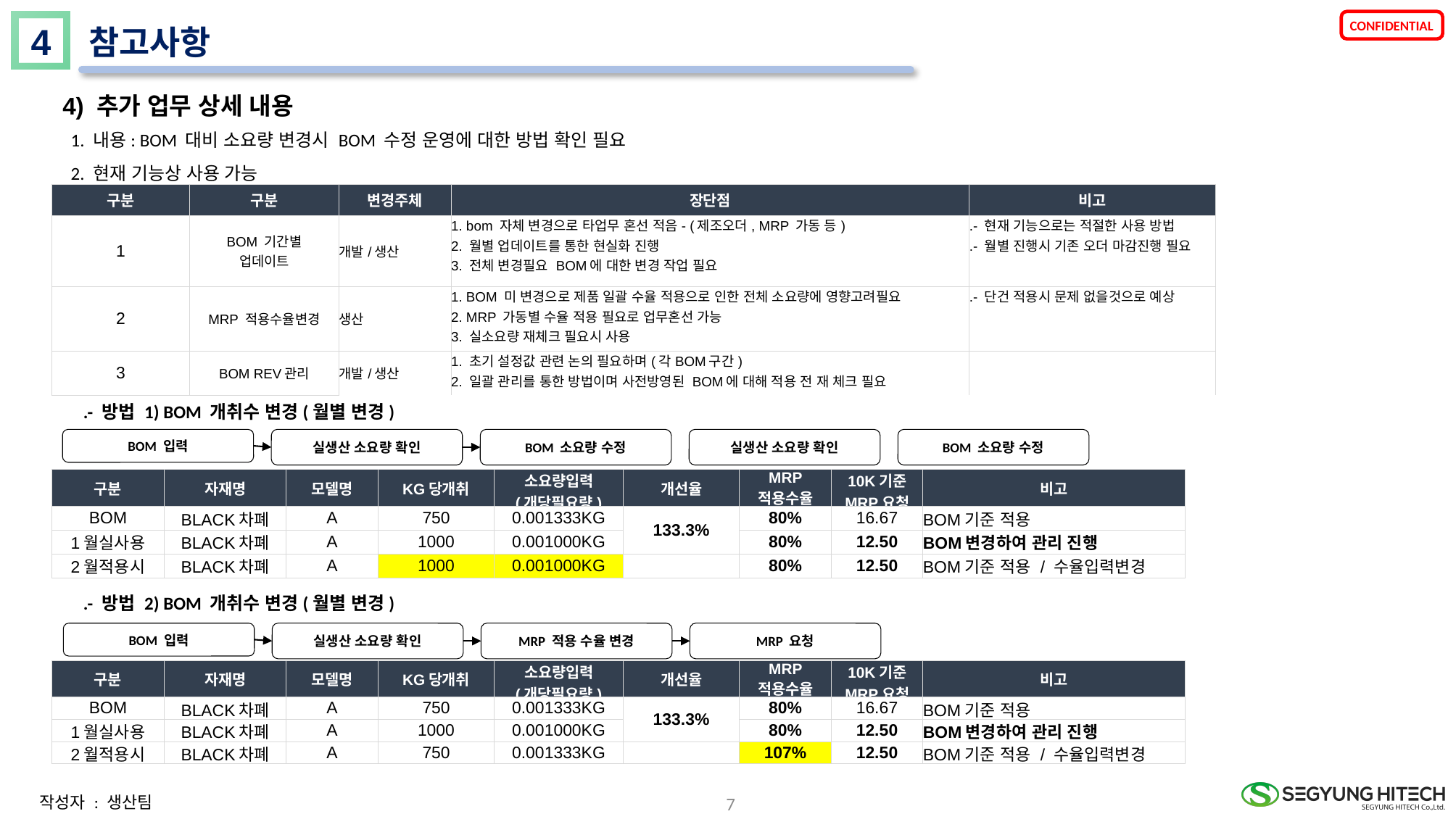

4
참고사항
4) 추가 업무 상세 내용
    1. 내용: BOM 대비 소요량 변경시 BOM 수정 운영에 대한 방법 확인 필요
    2. 현재 기능상 사용 가능
| 구분 | 구분 | 변경주체 | 장단점 | 비고 |
| --- | --- | --- | --- | --- |
| 1 | BOM 기간별 업데이트 | 개발/생산 | 1. bom 자체 변경으로 타업무 혼선 적음- (제조오더, MRP 가동 등) 2. 월별 업데이트를 통한 현실화 진행 3. 전체 변경필요 BOM에 대한 변경 작업 필요 | .- 현재 기능으로는 적절한 사용 방법 .- 월별 진행시 기존 오더 마감진행 필요 |
| 2 | MRP 적용수율변경 | 생산 | 1. BOM 미 변경으로 제품 일괄 수율 적용으로 인한 전체 소요량에 영향고려필요 2. MRP 가동별 수율 적용 필요로 업무혼선 가능 3. 실소요량 재체크 필요시 사용 | .- 단건 적용시 문제 없을것으로 예상 |
| 3 | BOM REV관리 | 개발/생산 | 1. 초기 설정값 관련 논의 필요하며(각BOM구간) 2. 일괄 관리를 통한 방법이며 사전방영된 BOM에 대해 적용 전 재 체크 필요 |  |
       .- 방법 1) BOM 개취수 변경(월별 변경)
BOM 입력
실생산 소요량 확인
BOM 소요량 수정
실생산 소요량 확인
BOM 소요량 수정
| 구분 | 자재명 | 모델명 | KG당개취 | 소요량입력 (개당필요량) | 개선율 | MRP 적용수율 | 10K기준 MRP요청 | 비고 |
| --- | --- | --- | --- | --- | --- | --- | --- | --- |
| BOM | BLACK차폐 | A | 750 | 0.001333KG | 133.3% | 80% | 16.67 | BOM기준 적용 |
| 1월실사용 | BLACK차폐 | A | 1000 | 0.001000KG |  | 80% | 12.50 | BOM변경하여 관리 진행 |
| 2월적용시 | BLACK차폐 | A | 1000 | 0.001000KG |  | 80% | 12.50 | BOM기준 적용 / 수율입력변경 |
       .- 방법 2) BOM 개취수 변경(월별 변경)
BOM 입력
실생산 소요량 확인
MRP 적용 수율 변경
MRP 요청
| 구분 | 자재명 | 모델명 | KG당개취 | 소요량입력 (개당필요량) | 개선율 | MRP 적용수율 | 10K기준 MRP요청 | 비고 |
| --- | --- | --- | --- | --- | --- | --- | --- | --- |
| BOM | BLACK차폐 | A | 750 | 0.001333KG | 133.3% | 80% | 16.67 | BOM기준 적용 |
| 1월실사용 | BLACK차폐 | A | 1000 | 0.001000KG |  | 80% | 12.50 | BOM변경하여 관리 진행 |
| 2월적용시 | BLACK차폐 | A | 750 | 0.001333KG |  | 107% | 12.50 | BOM기준 적용 / 수율입력변경 |
7
작성자 : 생산팀